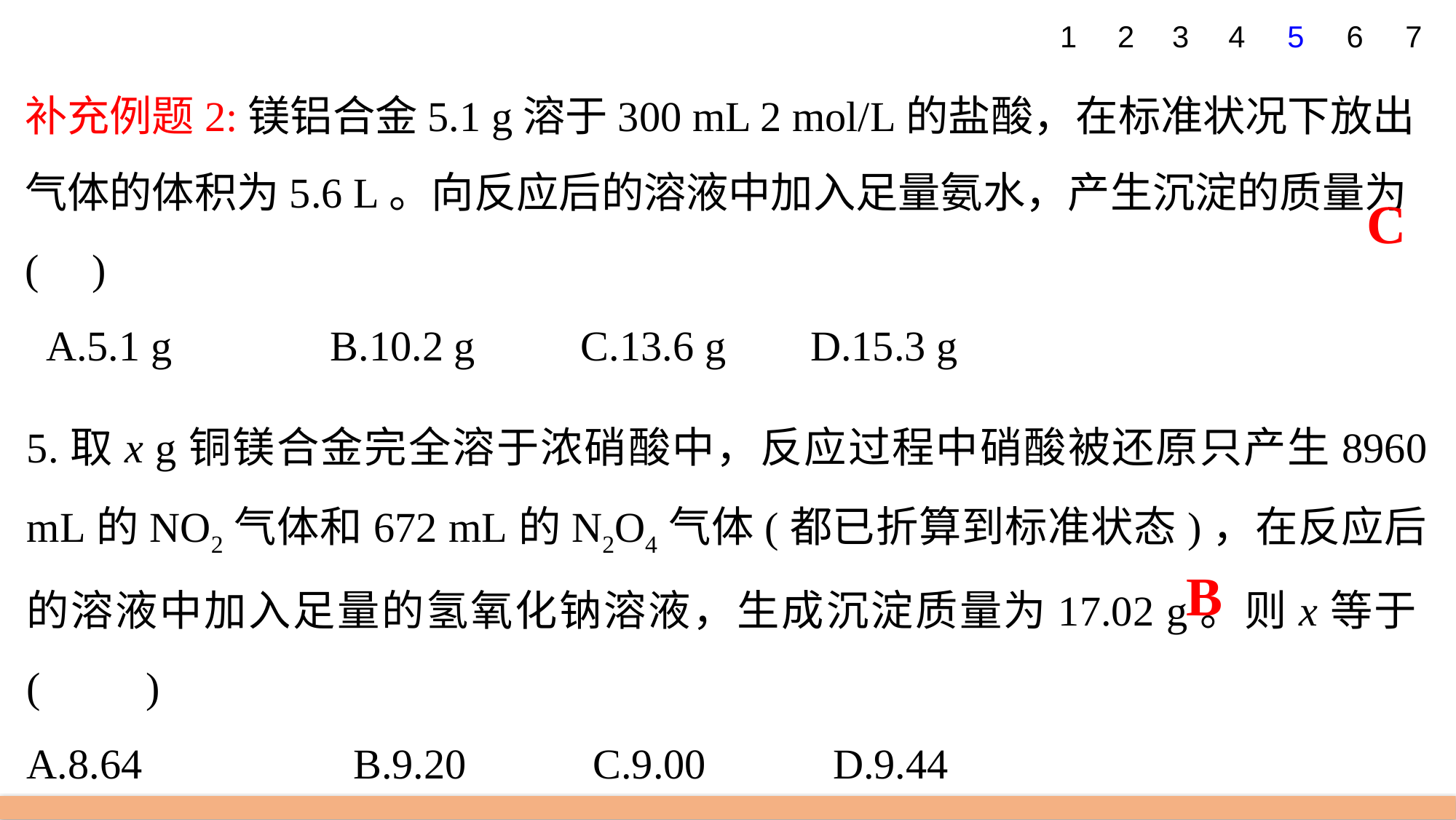

1
2
3
4
5
6
7
补充例题2:镁铝合金5.1 g溶于300 mL 2 mol/L的盐酸，在标准状况下放出气体的体积为5.6 L。向反应后的溶液中加入足量氨水，产生沉淀的质量为(     )
  A.5.1 g               B.10.2 g          C.13.6 g        D.15.3 g
C
5.取x g铜镁合金完全溶于浓硝酸中，反应过程中硝酸被还原只产生8960 mL的NO2气体和672 mL的N2O4气体(都已折算到标准状态)，在反应后的溶液中加入足量的氢氧化钠溶液，生成沉淀质量为17.02 g。则x等于(　　)
A.8.64                    B.9.20            C.9.00            D.9.44
B